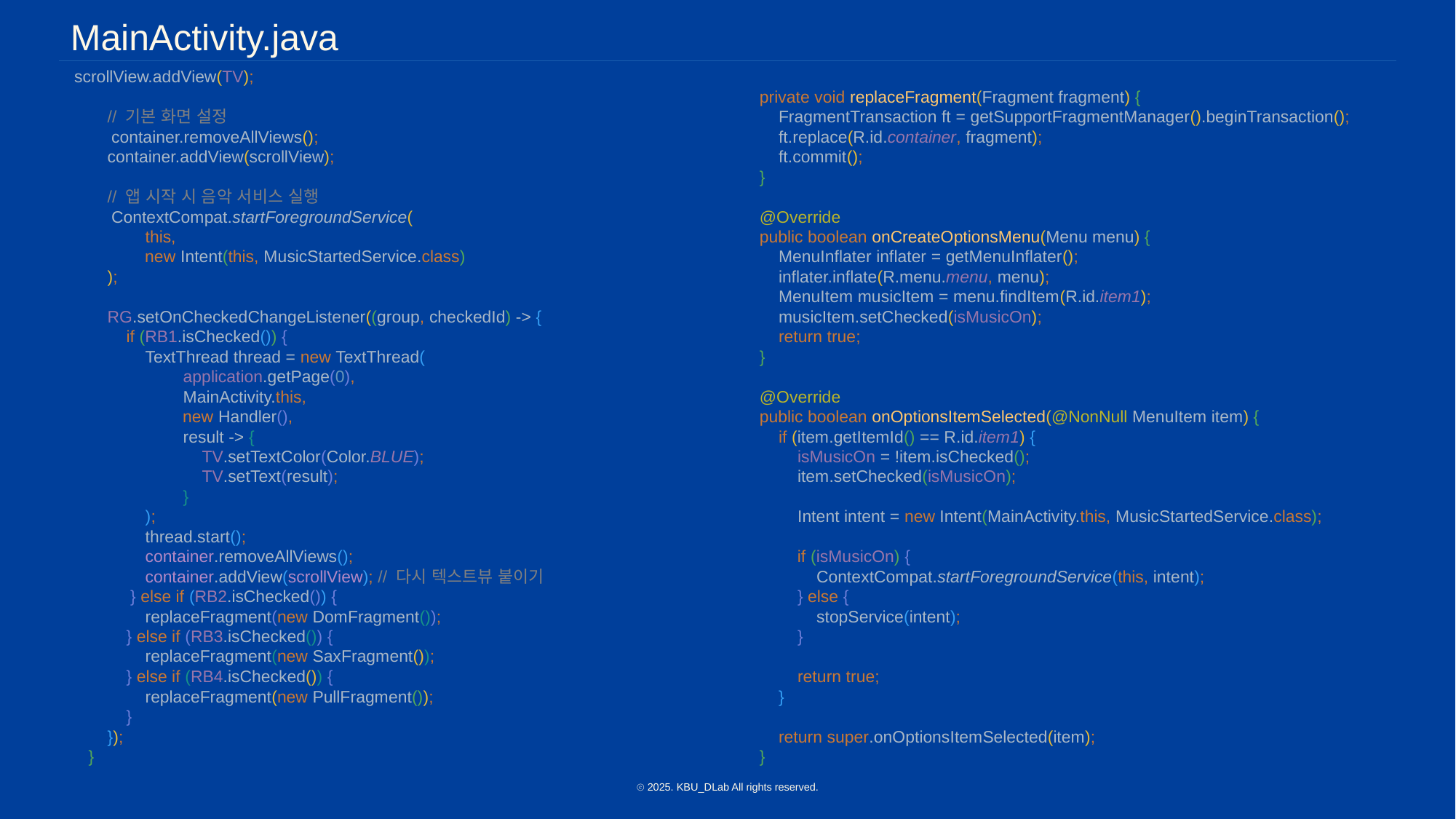

MainActivity.java
 scrollView.addView(TV);
        // 기본 화면 설정
        container.removeAllViews();
        container.addView(scrollView);
        // 앱 시작 시 음악 서비스 실행
        ContextCompat.startForegroundService(
                this,
                new Intent(this, MusicStartedService.class)
        );
        RG.setOnCheckedChangeListener((group, checkedId) -> {
            if (RB1.isChecked()) {
                TextThread thread = new TextThread(
                        application.getPage(0),
                        MainActivity.this,
                        new Handler(),
                        result -> {
                            TV.setTextColor(Color.BLUE);
                            TV.setText(result);
                        }
                );
                thread.start();
                container.removeAllViews();
                container.addView(scrollView); // 다시 텍스트뷰 붙이기
            } else if (RB2.isChecked()) {
                replaceFragment(new DomFragment());
            } else if (RB3.isChecked()) {
                replaceFragment(new SaxFragment());
            } else if (RB4.isChecked()) {
                replaceFragment(new PullFragment());
            }
        });
    }
    private void replaceFragment(Fragment fragment) {
        FragmentTransaction ft = getSupportFragmentManager().beginTransaction();
        ft.replace(R.id.container, fragment);
        ft.commit();
    }
    @Override
    public boolean onCreateOptionsMenu(Menu menu) {
        MenuInflater inflater = getMenuInflater();
        inflater.inflate(R.menu.menu, menu);
        MenuItem musicItem = menu.findItem(R.id.item1);
        musicItem.setChecked(isMusicOn);
        return true;
    }
    @Override
    public boolean onOptionsItemSelected(@NonNull MenuItem item) {
        if (item.getItemId() == R.id.item1) {
            isMusicOn = !item.isChecked();
            item.setChecked(isMusicOn);
            Intent intent = new Intent(MainActivity.this, MusicStartedService.class);
            if (isMusicOn) {
                ContextCompat.startForegroundService(this, intent);
            } else {
                stopService(intent);
            }
            return true;
        }
        return super.onOptionsItemSelected(item);
    }